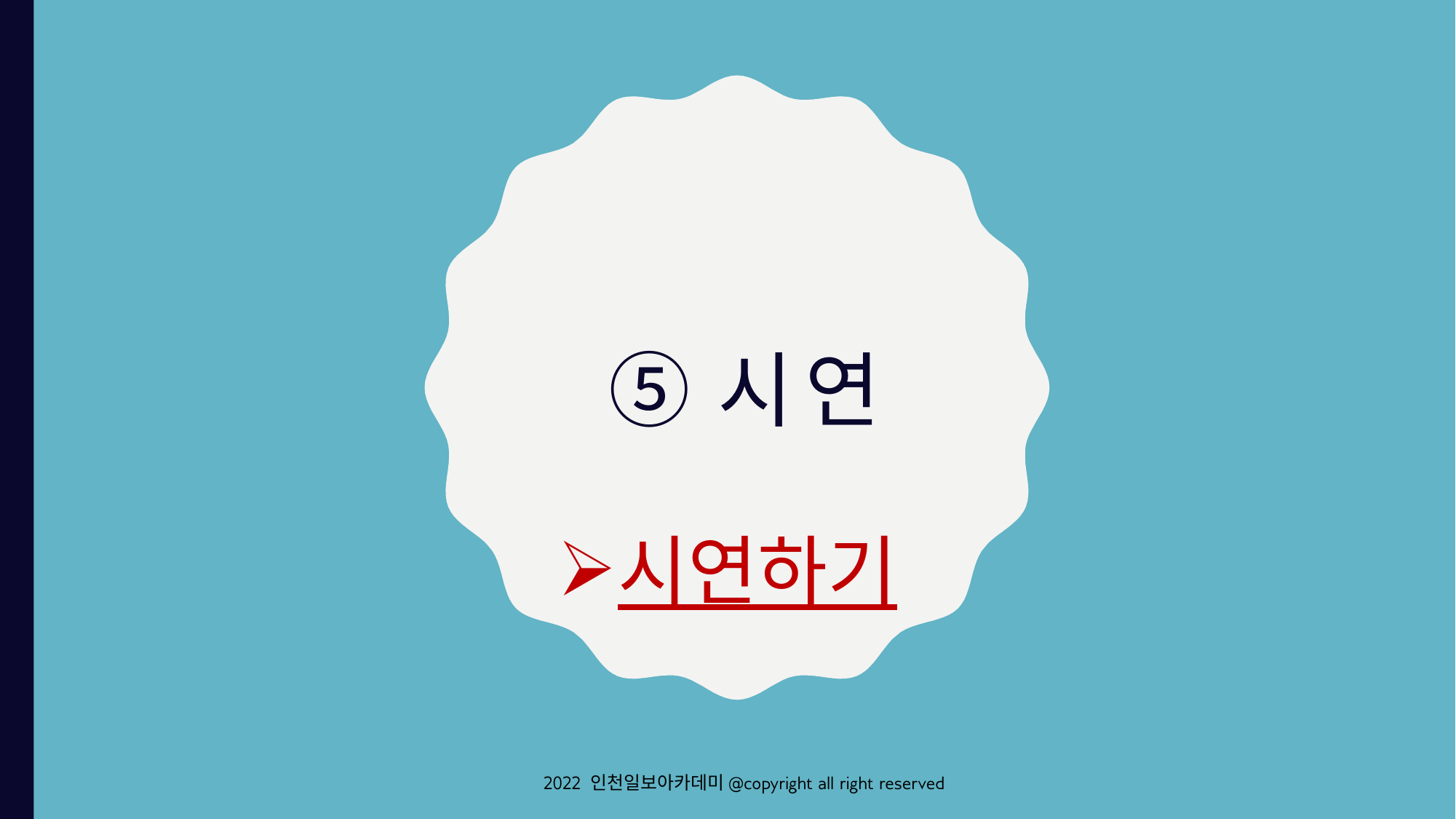

# 시연
시연하기
2022 인천일보아카데미@copyright all right reserved